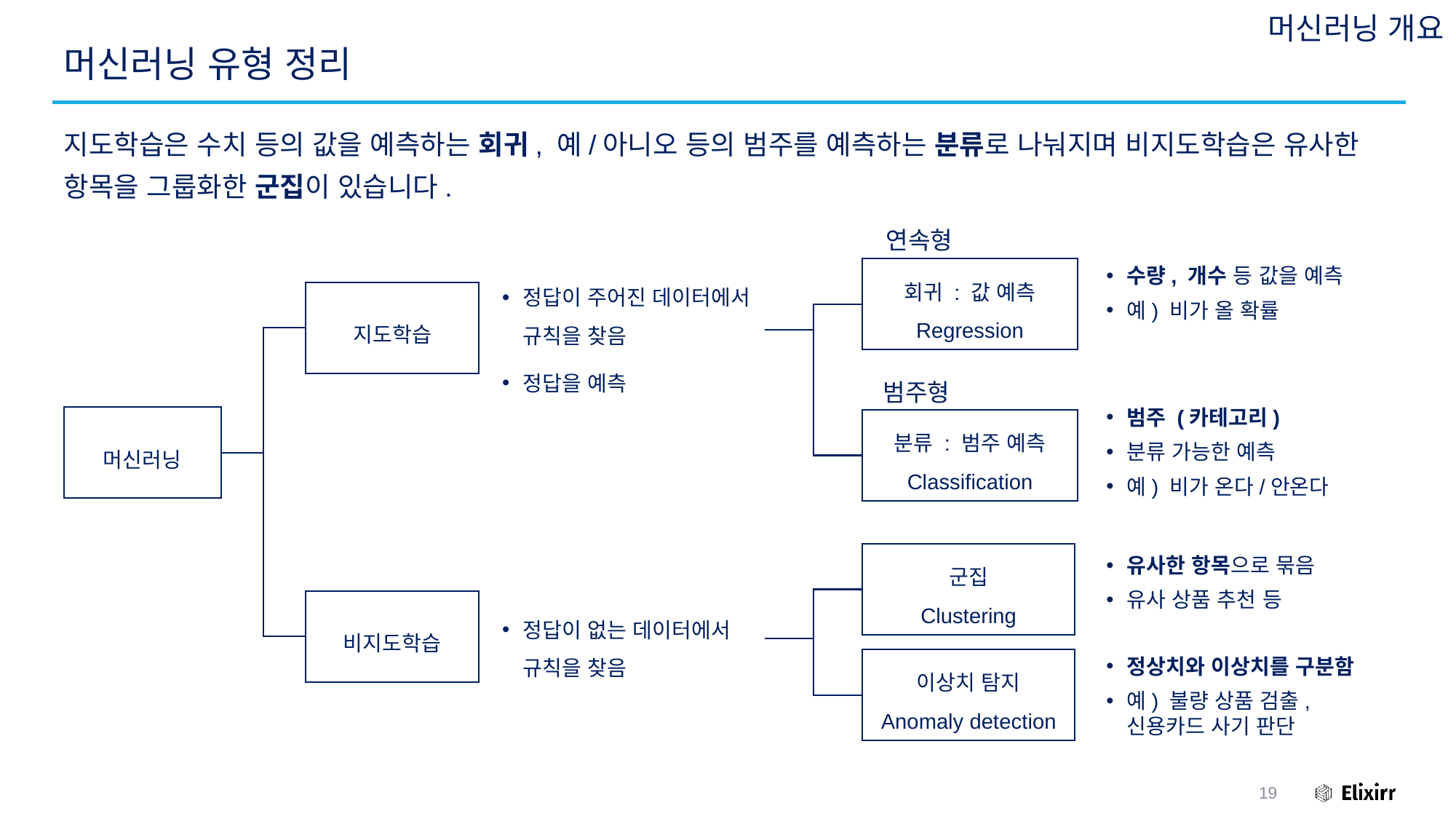

머신러닝 개요
# 머신러닝 유형 정리
지도학습은 수치 등의 값을 예측하는 회귀, 예/아니오 등의 범주를 예측하는 분류로 나눠지며 비지도학습은 유사한 항목을 그룹화한 군집이 있습니다.
연속형
수량, 개수 등 값을 예측
예) 비가 올 확률
정답이 주어진 데이터에서 규칙을 찾음
정답을 예측
회귀 : 값 예측
Regression
지도학습
범주형
범주 (카테고리)
분류 가능한 예측
예) 비가 온다/안온다
머신러닝
분류 : 범주 예측
Classification
유사한 항목으로 묶음
유사 상품 추천 등
군집
Clustering
비지도학습
정답이 없는 데이터에서 규칙을 찾음
정상치와 이상치를 구분함
예) 불량 상품 검출, 신용카드 사기 판단
이상치 탐지
Anomaly detection
19